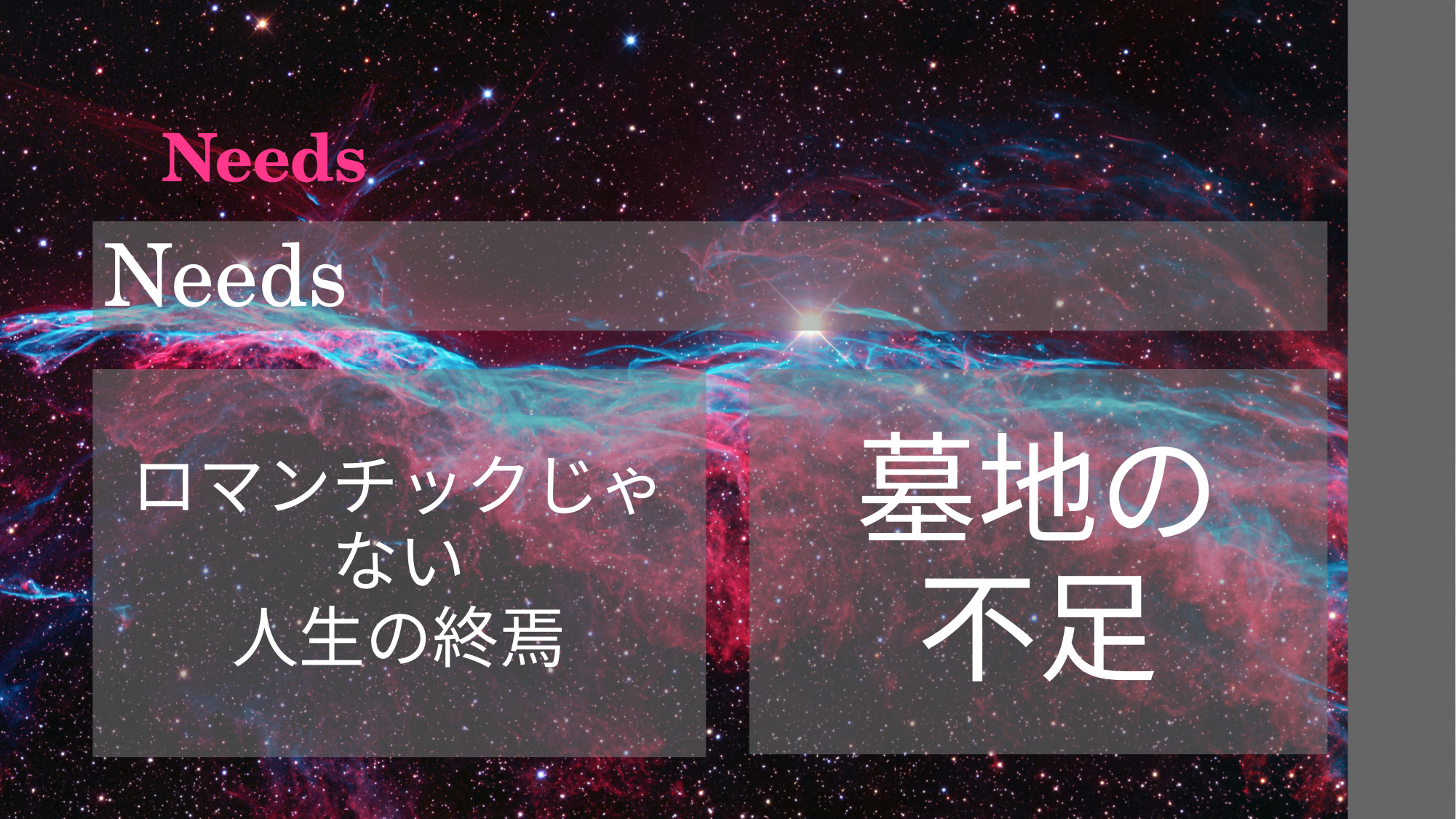

# Needs
Needs
ロマンチックじゃない
人生の終焉
墓地の
不足